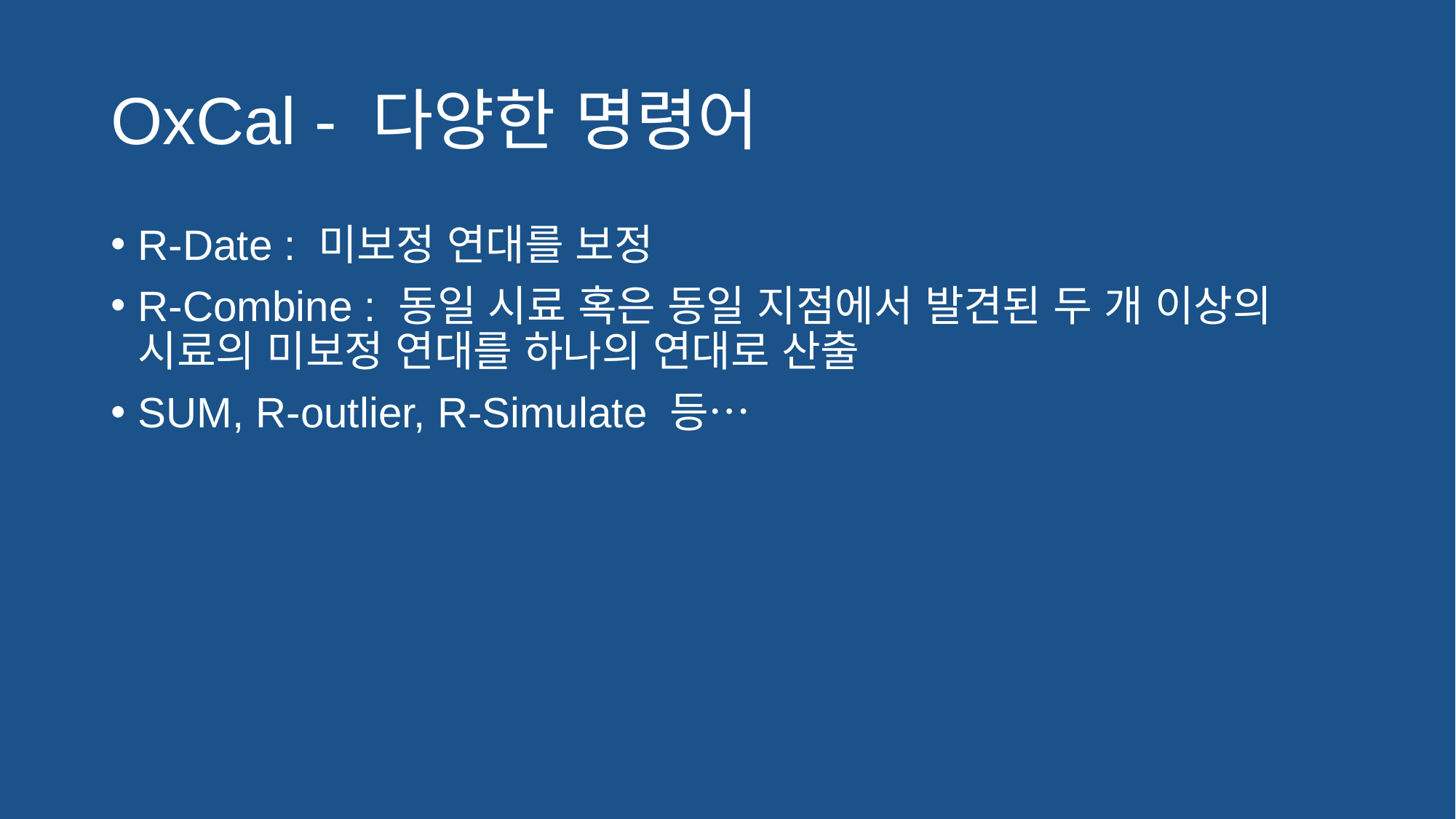

# OxCal - 다양한 명령어
R-Date : 미보정 연대를 보정
R-Combine : 동일 시료 혹은 동일 지점에서 발견된 두 개 이상의 시료의 미보정 연대를 하나의 연대로 산출
SUM, R-outlier, R-Simulate 등…